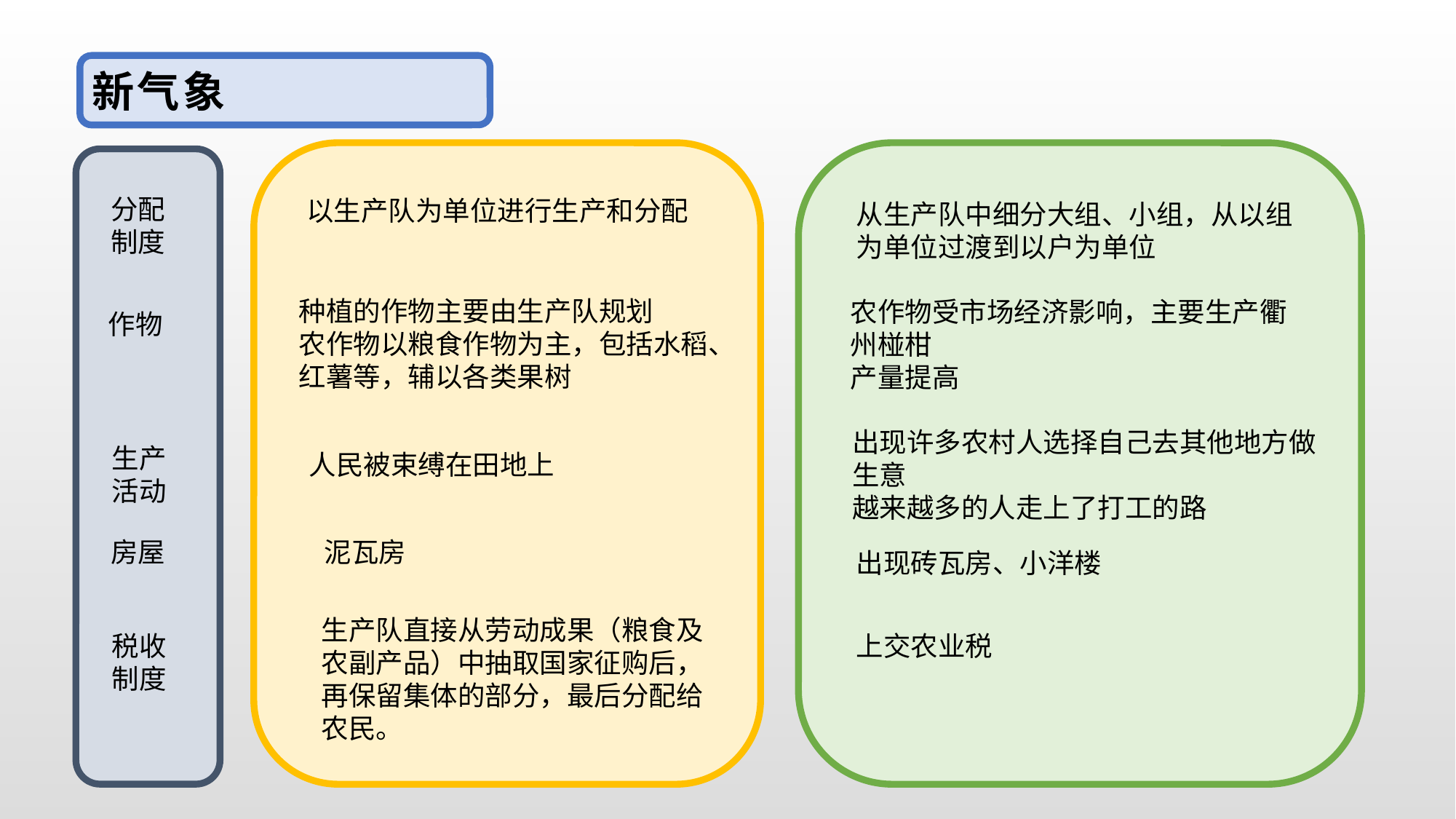

# 新气象

分配制度
以生产队为单位进行生产和分配
从生产队中细分大组、小组，从以组为单位过渡到以户为单位
种植的作物主要由生产队规划
农作物以粮食作物为主，包括水稻、红薯等，辅以各类果树
农作物受市场经济影响，主要生产衢州椪柑
产量提高
作物
出现许多农村人选择自己去其他地方做生意
越来越多的人走上了打工的路
生产活动
人民被束缚在田地上
房屋
泥瓦房
出现砖瓦房、小洋楼
生产队直接从劳动成果（粮食及农副产品）中抽取国家征购后，再保留集体的部分，最后分配给农民。
税收制度
上交农业税